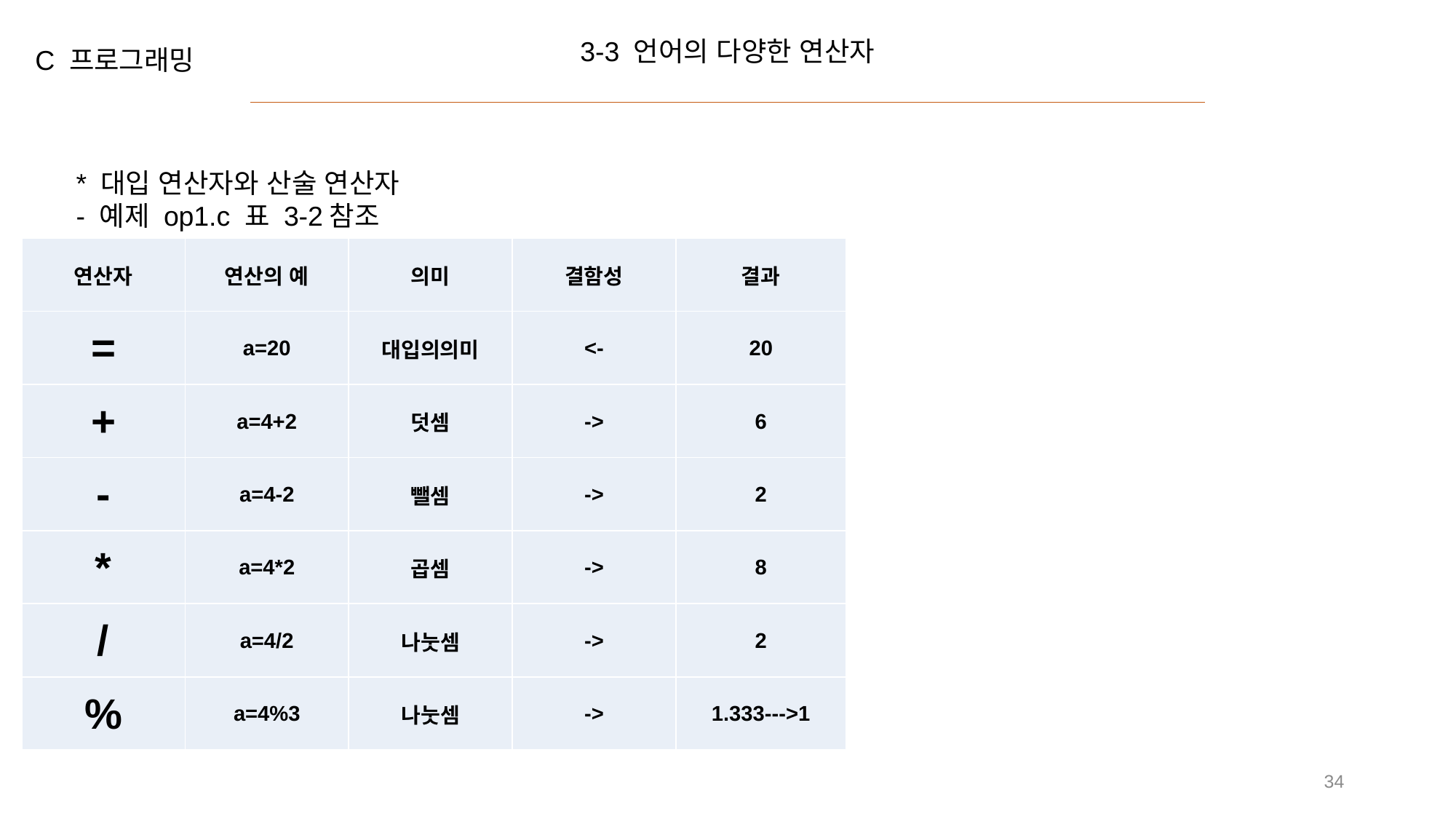

3-3 언어의 다양한 연산자
C 프로그래밍
* 대입 연산자와 산술 연산자
- 예제 op1.c 표 3-2참조
| 연산자 | 연산의 예 | 의미 | 결함성 | 결과 |
| --- | --- | --- | --- | --- |
| = | a=20 | 대입의의미 | <- | 20 |
| + | a=4+2 | 덧셈 | -> | 6 |
| - | a=4-2 | 뺄셈 | -> | 2 |
| \* | a=4\*2 | 곱셈 | -> | 8 |
| / | a=4/2 | 나눗셈 | -> | 2 |
| % | a=4%3 | 나눗셈 | -> | 1.333--->1 |
34